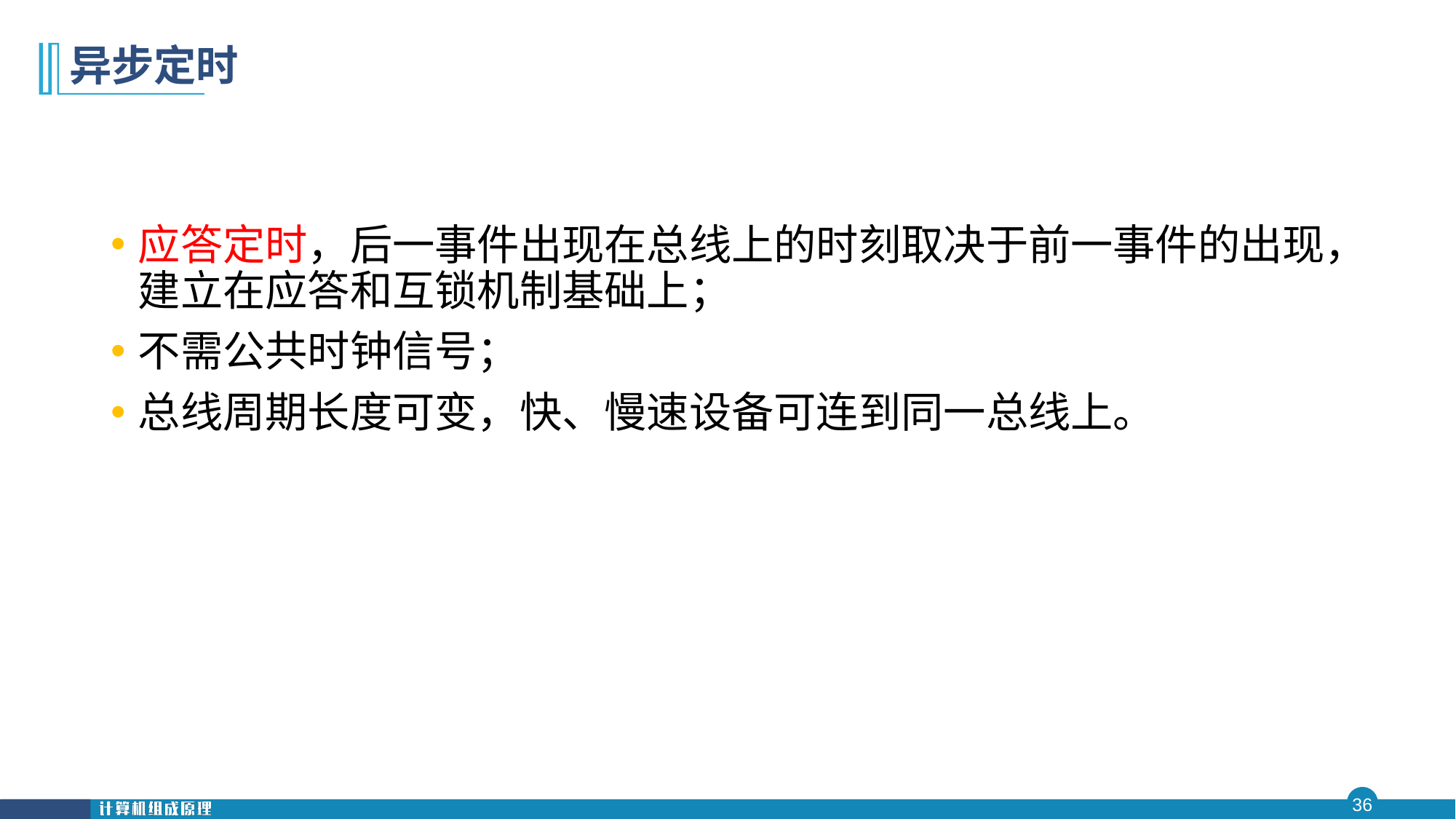

# 异步定时
应答定时，后一事件出现在总线上的时刻取决于前一事件的出现，建立在应答和互锁机制基础上；
不需公共时钟信号；
总线周期长度可变，快、慢速设备可连到同一总线上。